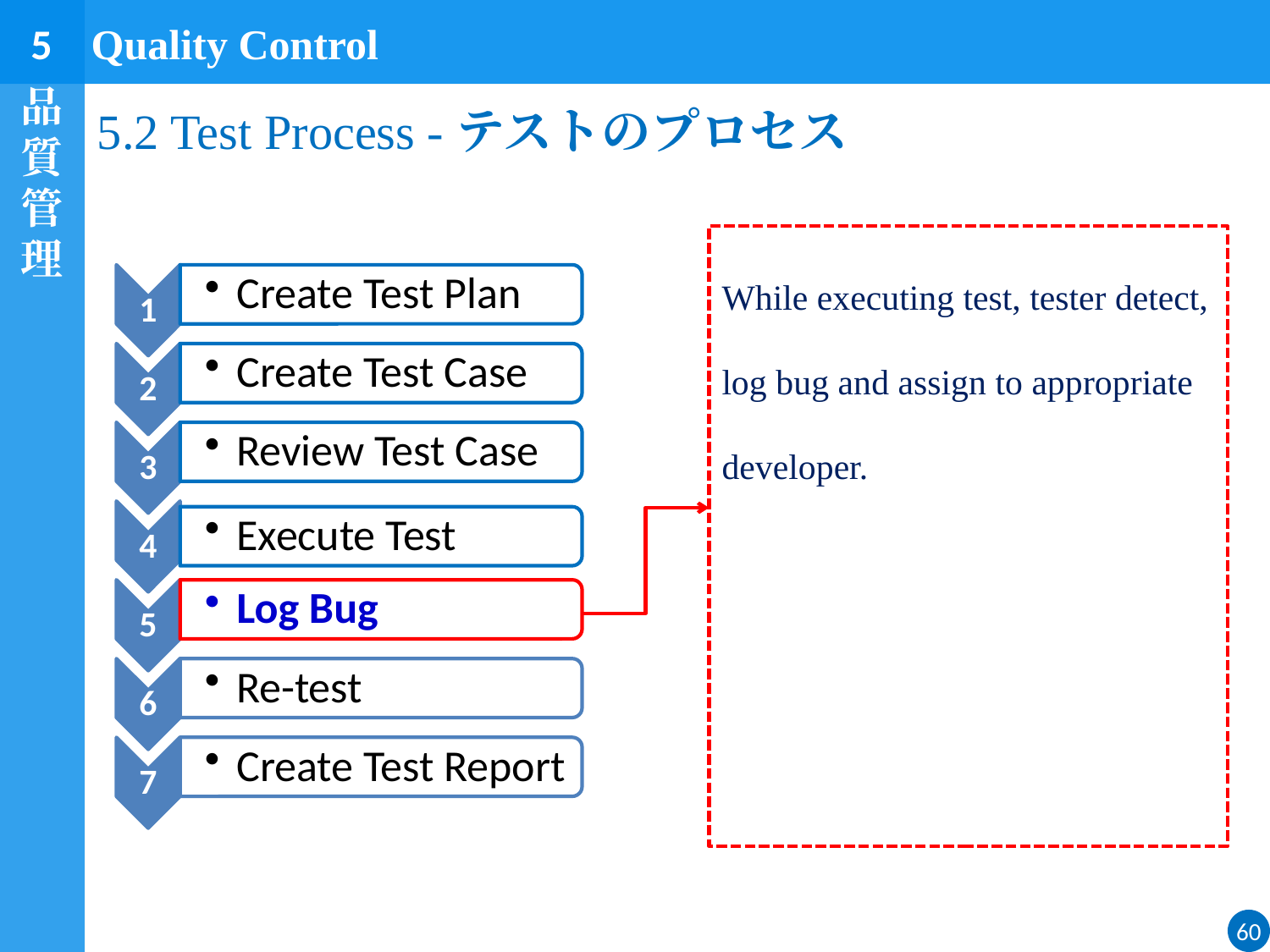

5
Quality Control
品質管理
# 5.2 Test Process -テストのプロセス
While executing test, tester detect, log bug and assign to appropriate developer.
1
Create Test Plan
2
Create Test Case
3
Review Test Case
4
Execute Test
5
Log Bug
6
Re-test
7
Create Test Report
60